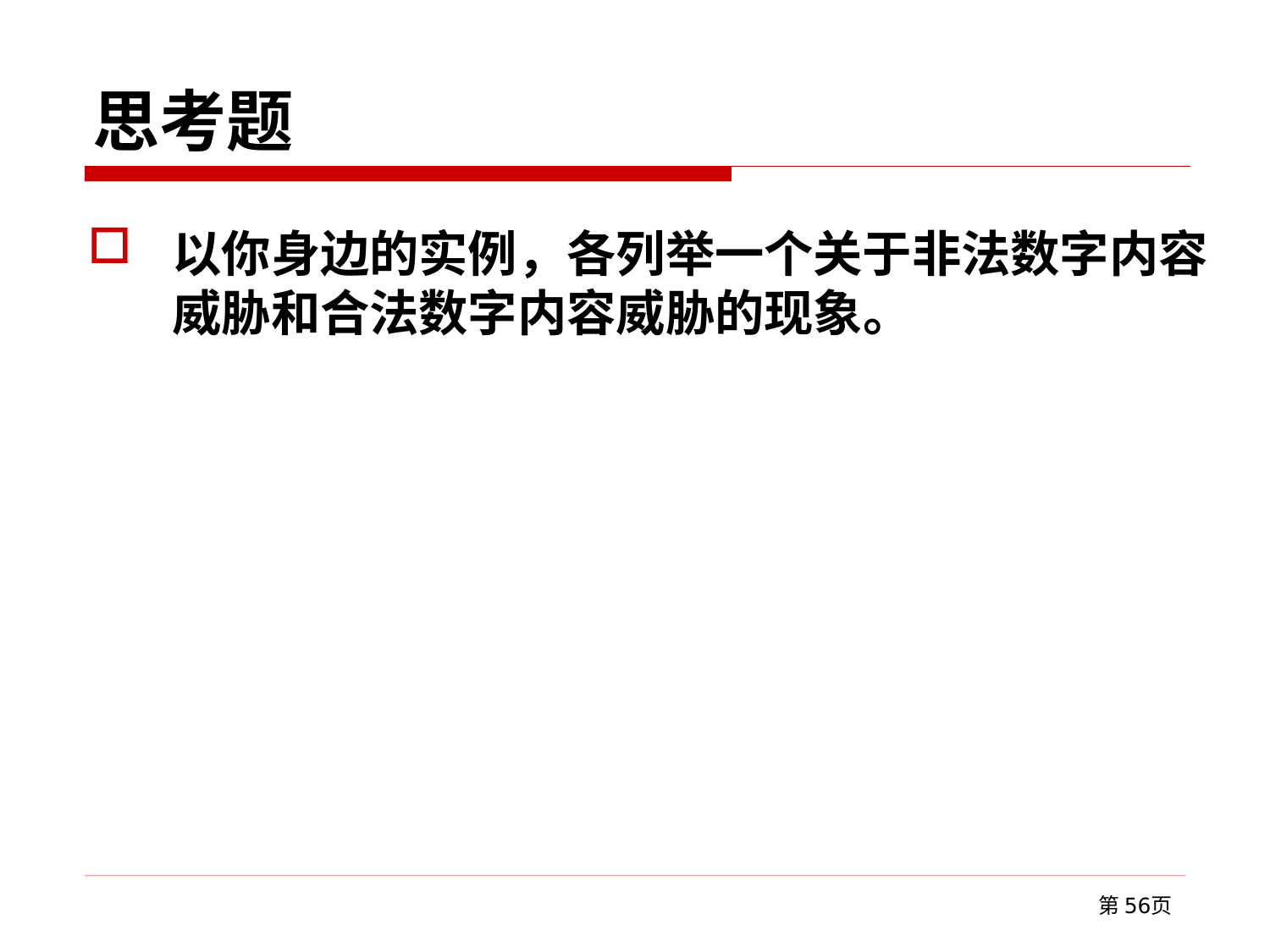

# 思考题
以你身边的实例，各列举一个关于非法数字内容威胁和合法数字内容威胁的现象。
56